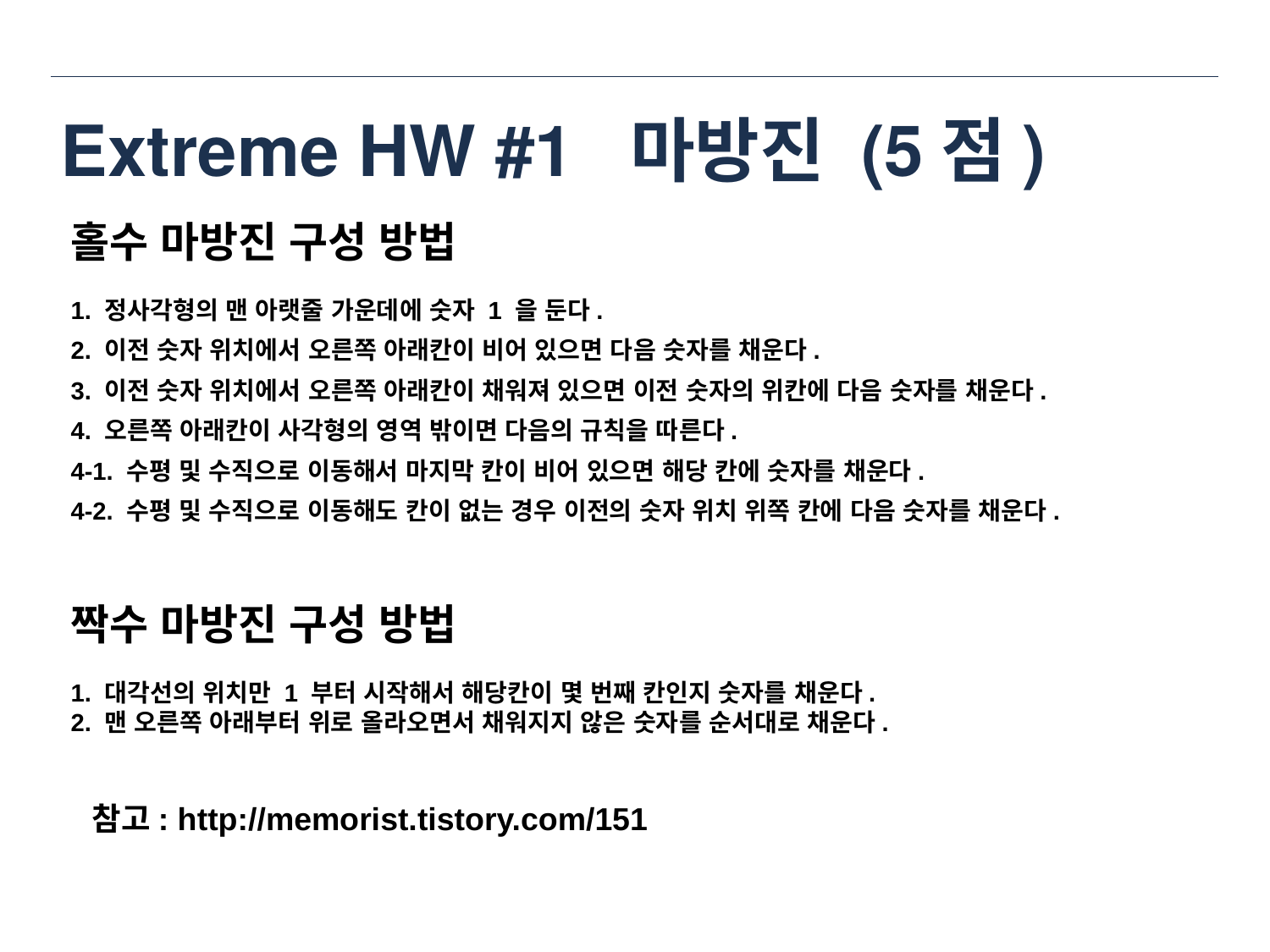

# Extreme HW #1  마방진 (5점)
홀수 마방진 구성 방법
1. 정사각형의 맨 아랫줄 가운데에 숫자 1 을 둔다.
2. 이전 숫자 위치에서 오른쪽 아래칸이 비어 있으면 다음 숫자를 채운다.
3. 이전 숫자 위치에서 오른쪽 아래칸이 채워져 있으면 이전 숫자의 위칸에 다음 숫자를 채운다.
4. 오른쪽 아래칸이 사각형의 영역 밖이면 다음의 규칙을 따른다.
4-1. 수평 및 수직으로 이동해서 마지막 칸이 비어 있으면 해당 칸에 숫자를 채운다.
4-2. 수평 및 수직으로 이동해도 칸이 없는 경우 이전의 숫자 위치 위쪽 칸에 다음 숫자를 채운다.
짝수 마방진 구성 방법
1. 대각선의 위치만 1 부터 시작해서 해당칸이 몇 번째 칸인지 숫자를 채운다.
2. 맨 오른쪽 아래부터 위로 올라오면서 채워지지 않은 숫자를 순서대로 채운다.
참고: http://memorist.tistory.com/151